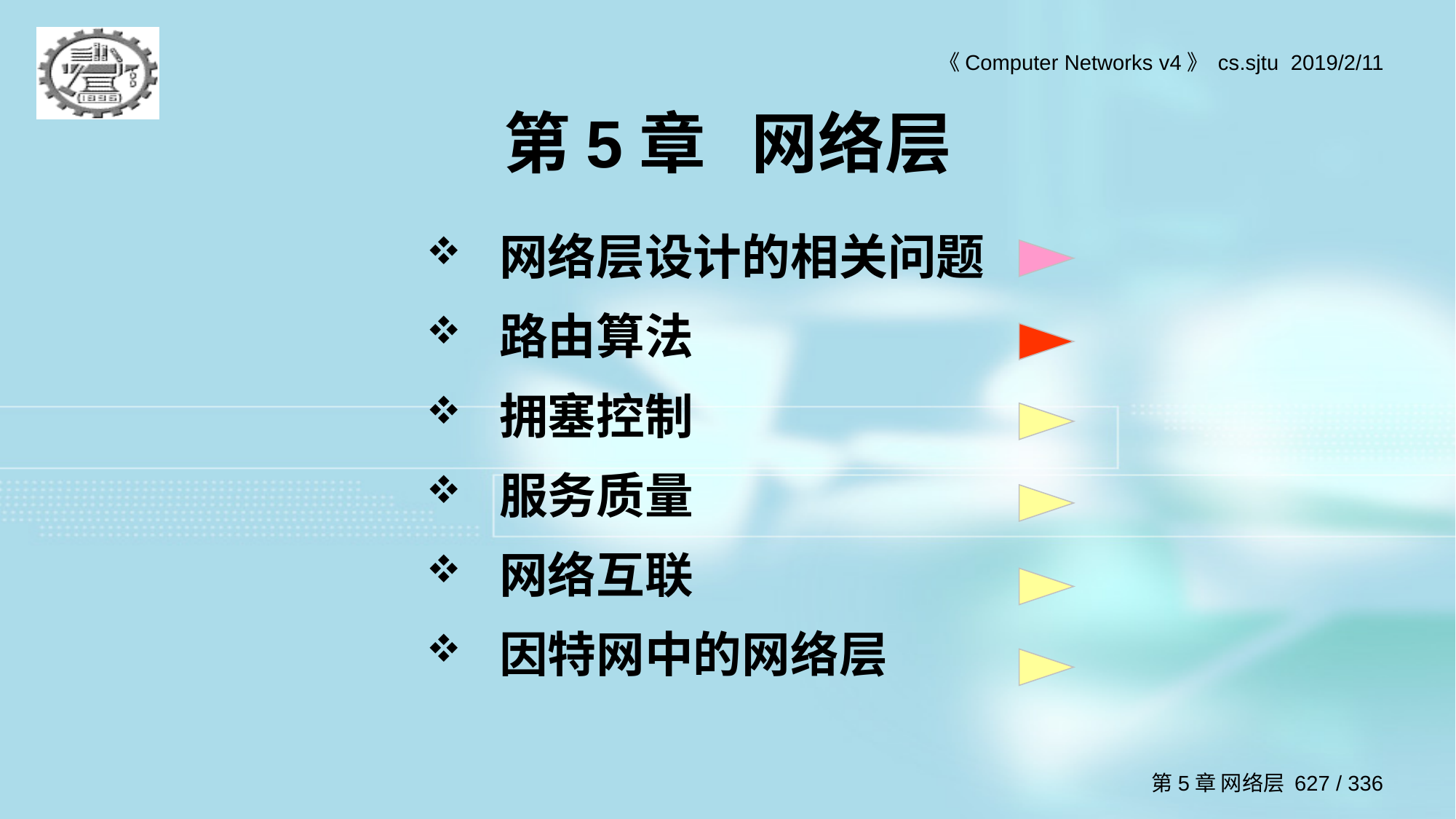

# 第5章   网络层
网络层设计的相关问题
路由算法
拥塞控制
服务质量
网络互联
因特网中的网络层